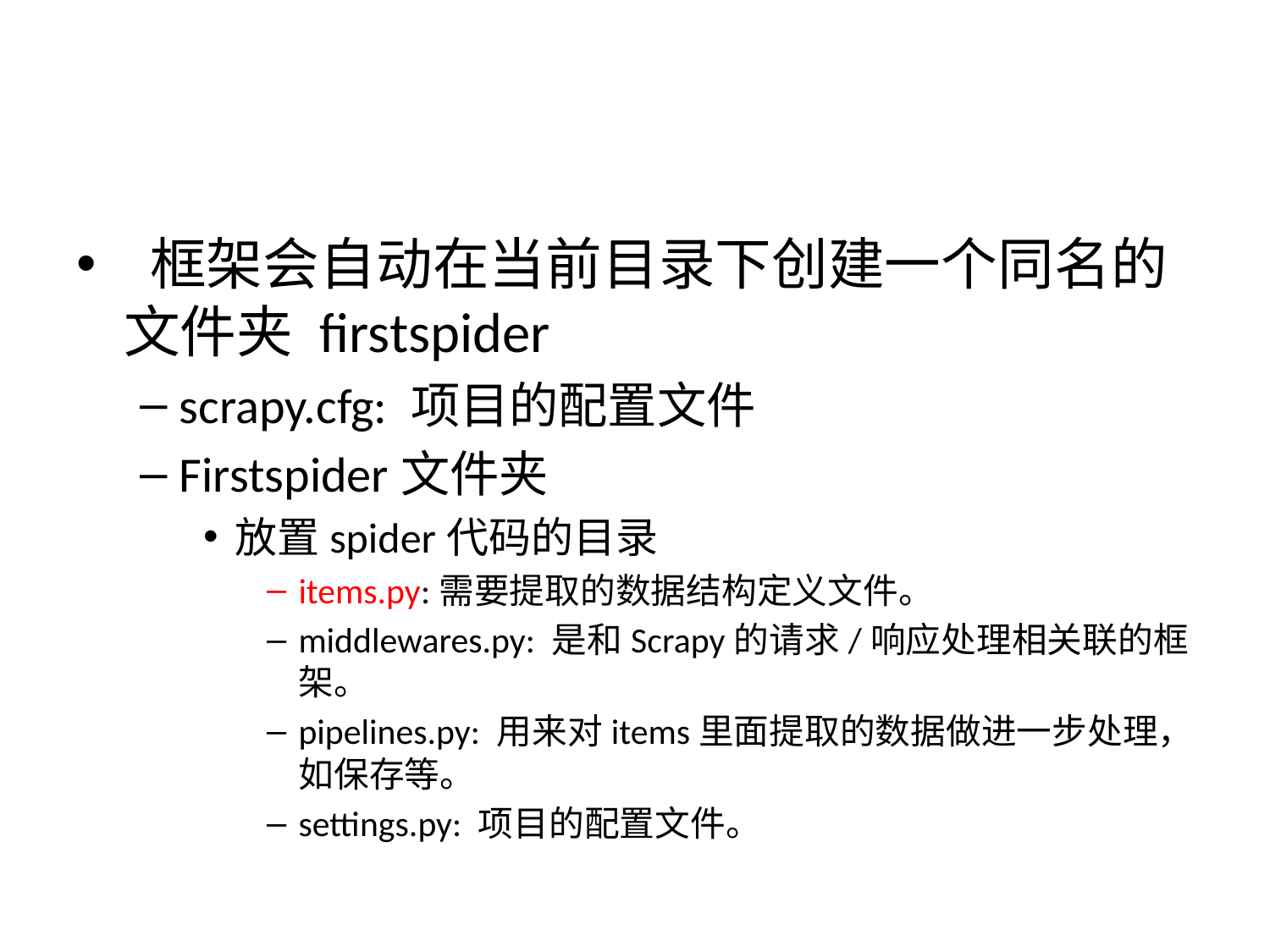

#
 框架会自动在当前目录下创建一个同名的文件夹 firstspider
scrapy.cfg: 项目的配置文件
Firstspider文件夹
放置spider代码的目录
items.py:需要提取的数据结构定义文件。
middlewares.py: 是和Scrapy的请求/响应处理相关联的框架。
pipelines.py: 用来对items里面提取的数据做进一步处理，如保存等。
settings.py: 项目的配置文件。